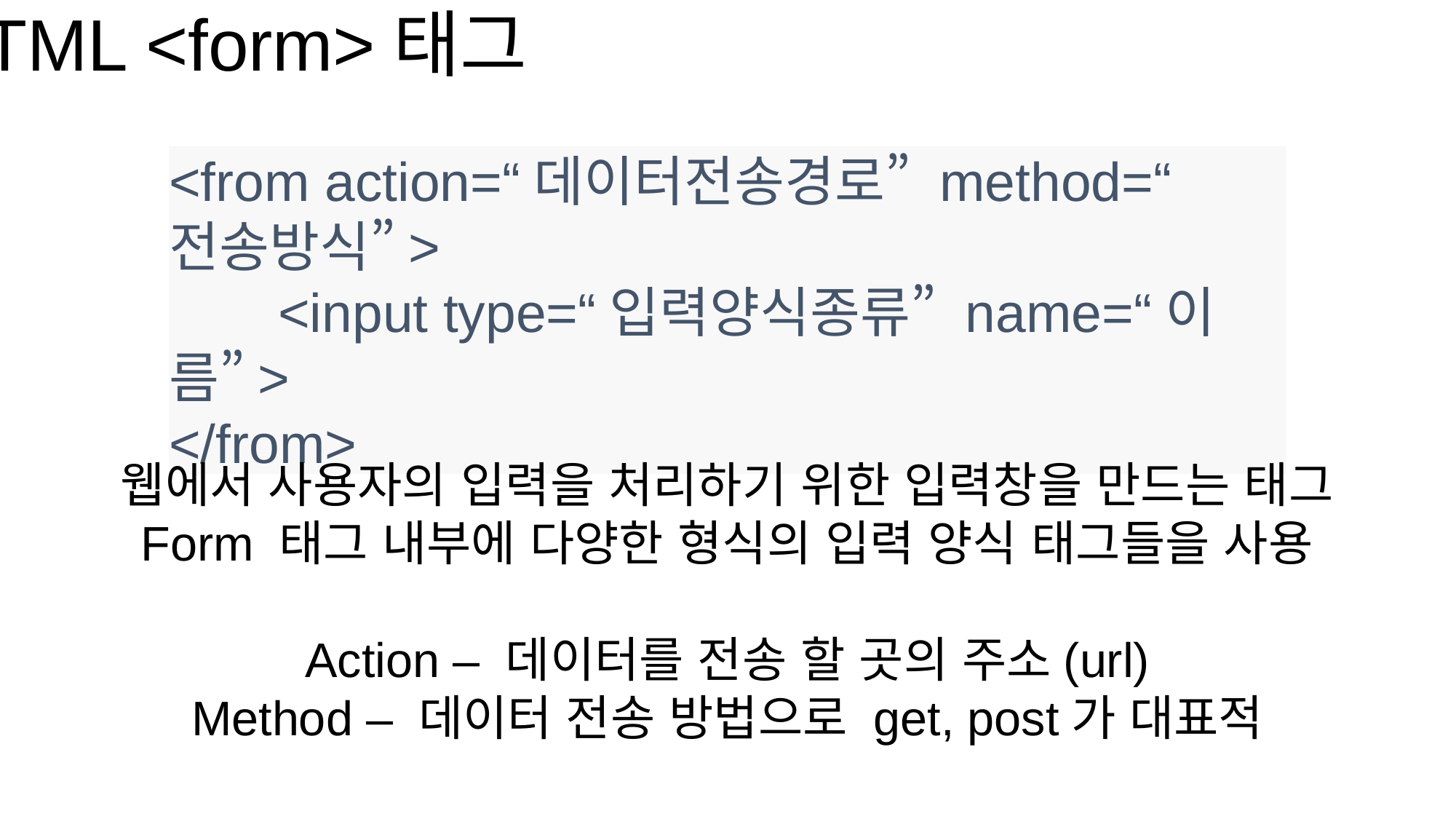

HTML <form>태그
<from action=“데이터전송경로” method=“전송방식”>
	<input type=“입력양식종류” name=“이름”>
</from>
웹에서 사용자의 입력을 처리하기 위한 입력창을 만드는 태그
Form 태그 내부에 다양한 형식의 입력 양식 태그들을 사용

Action – 데이터를 전송 할 곳의 주소(url)
Method – 데이터 전송 방법으로 get, post가 대표적